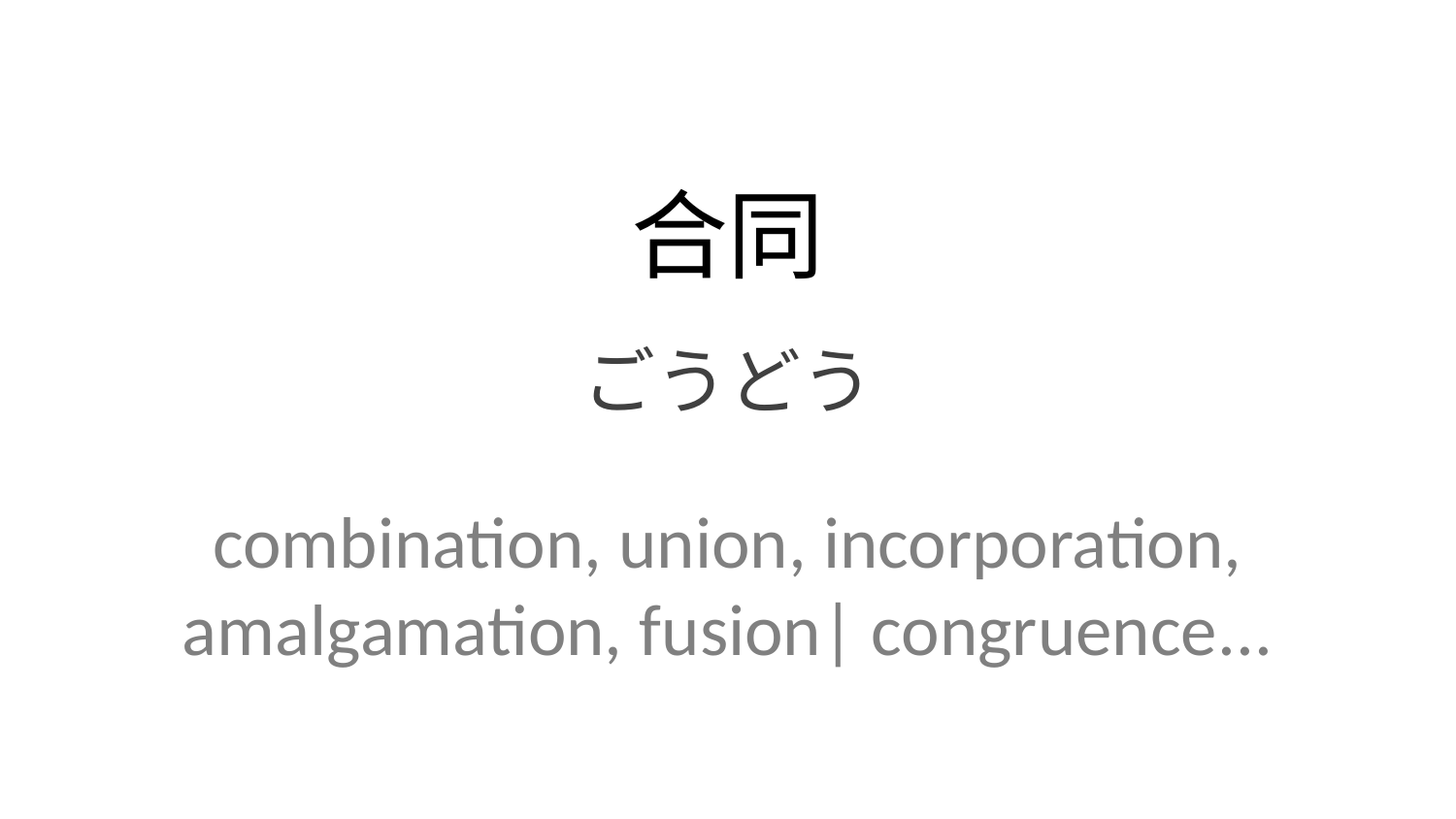

合同

ごうどう
combination, union, incorporation, amalgamation, fusion| congruence...